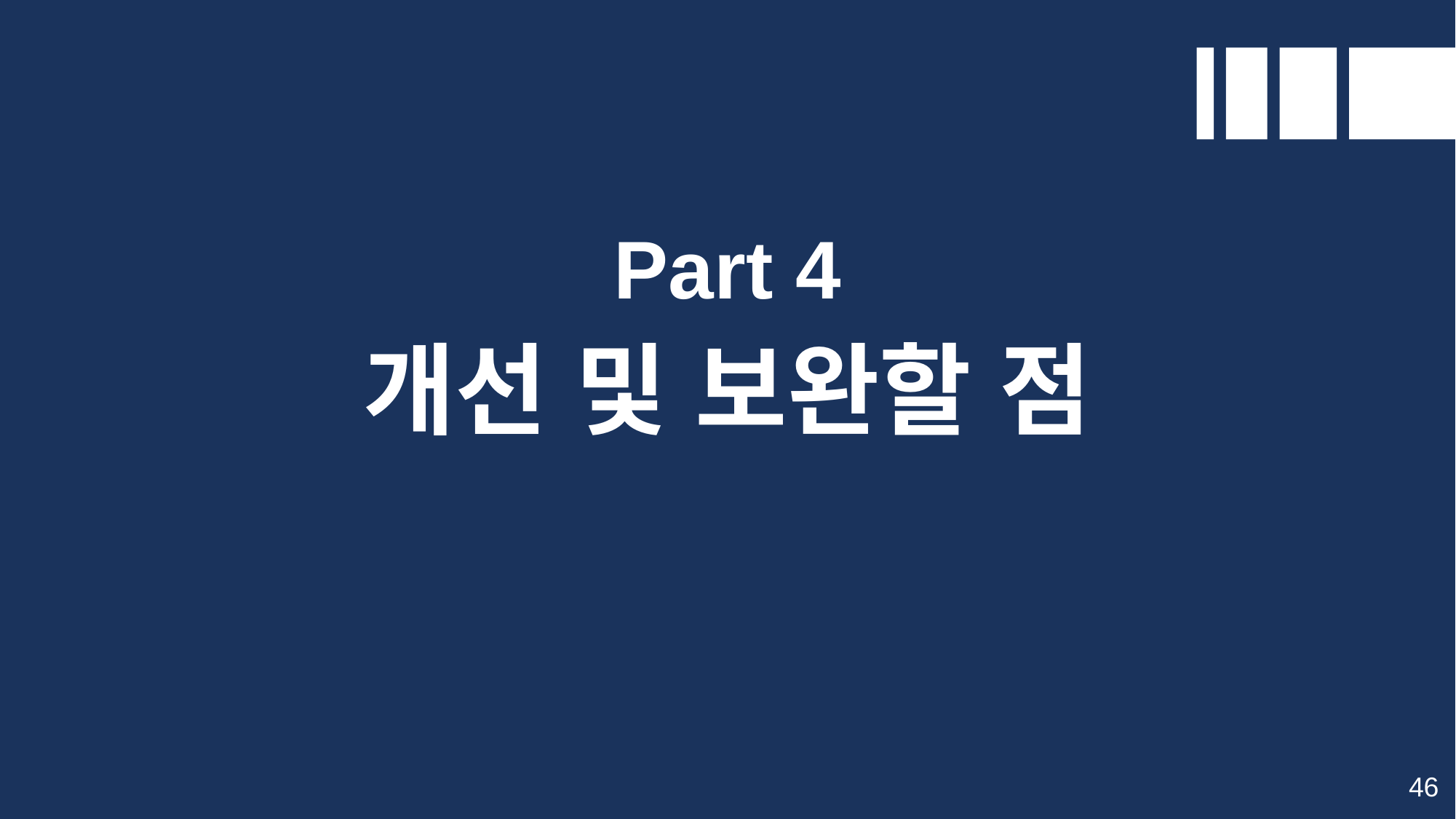

Part 4
개선 및 보완할 점
46